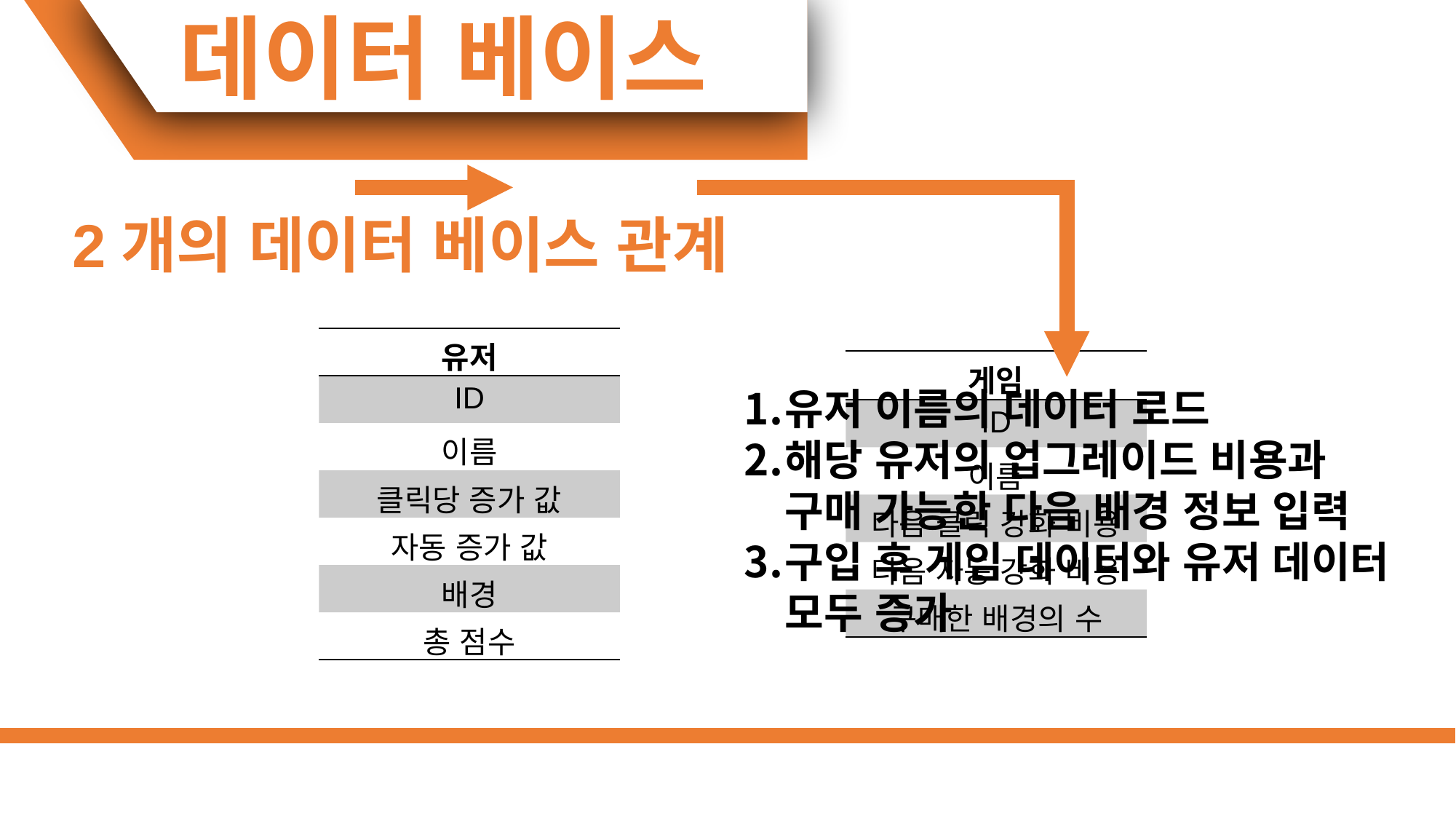

데이터 베이스

2개의 데이터 베이스 관계
| 유저 |
| --- |
| ID |
| 이름 |
| 클릭당 증가 값 |
| 자동 증가 값 |
| 배경 |
| 총 점수 |
| 게임 |
| --- |
| ID |
| 이름 |
| 다음 클릭 강화 비용 |
| 다음 자동 강화 비용 |
| 구매한 배경의 수 |
유저 이름의 데이터 로드
해당 유저의 업그레이드 비용과
구매 가능한 다음 배경 정보 입력
구입 후 게임 데이터와 유저 데이터
모두 증가